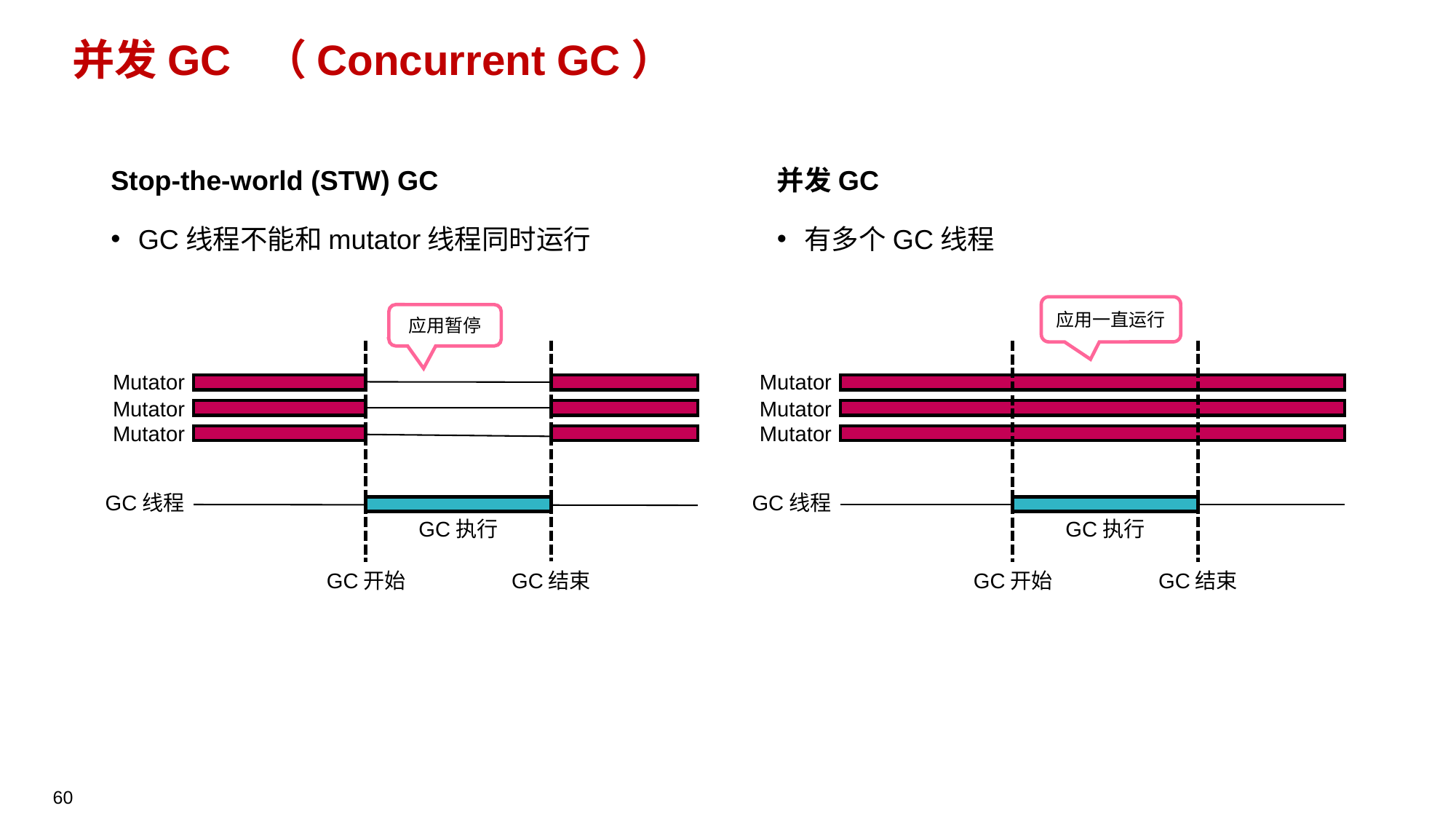

# 并发GC  （Concurrent GC）
Stop-the-world (STW) GC
并发GC
GC线程不能和mutator线程同时运行
有多个GC线程
应用一直运行
应用暂停
Mutator
Mutator

Mutator
Mutator

Mutator
Mutator

GC线程
GC线程

GC执行
GC执行
GC结束
GC结束
GC开始
GC开始